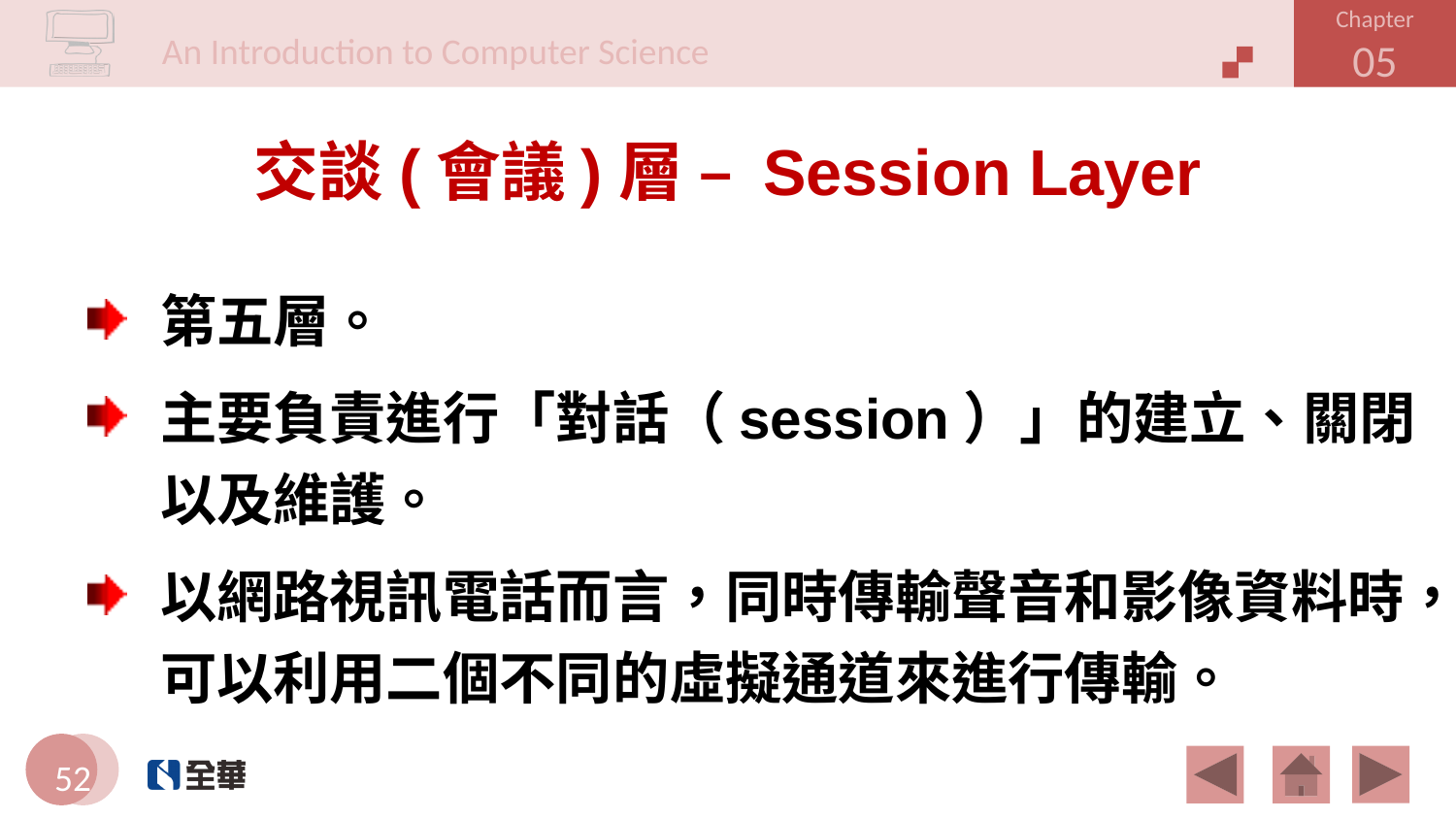

# 交談(會議)層 – Session Layer
第五層。
主要負責進行「對話（session）」的建立、關閉以及維護。
以網路視訊電話而言，同時傳輸聲音和影像資料時，可以利用二個不同的虛擬通道來進行傳輸。